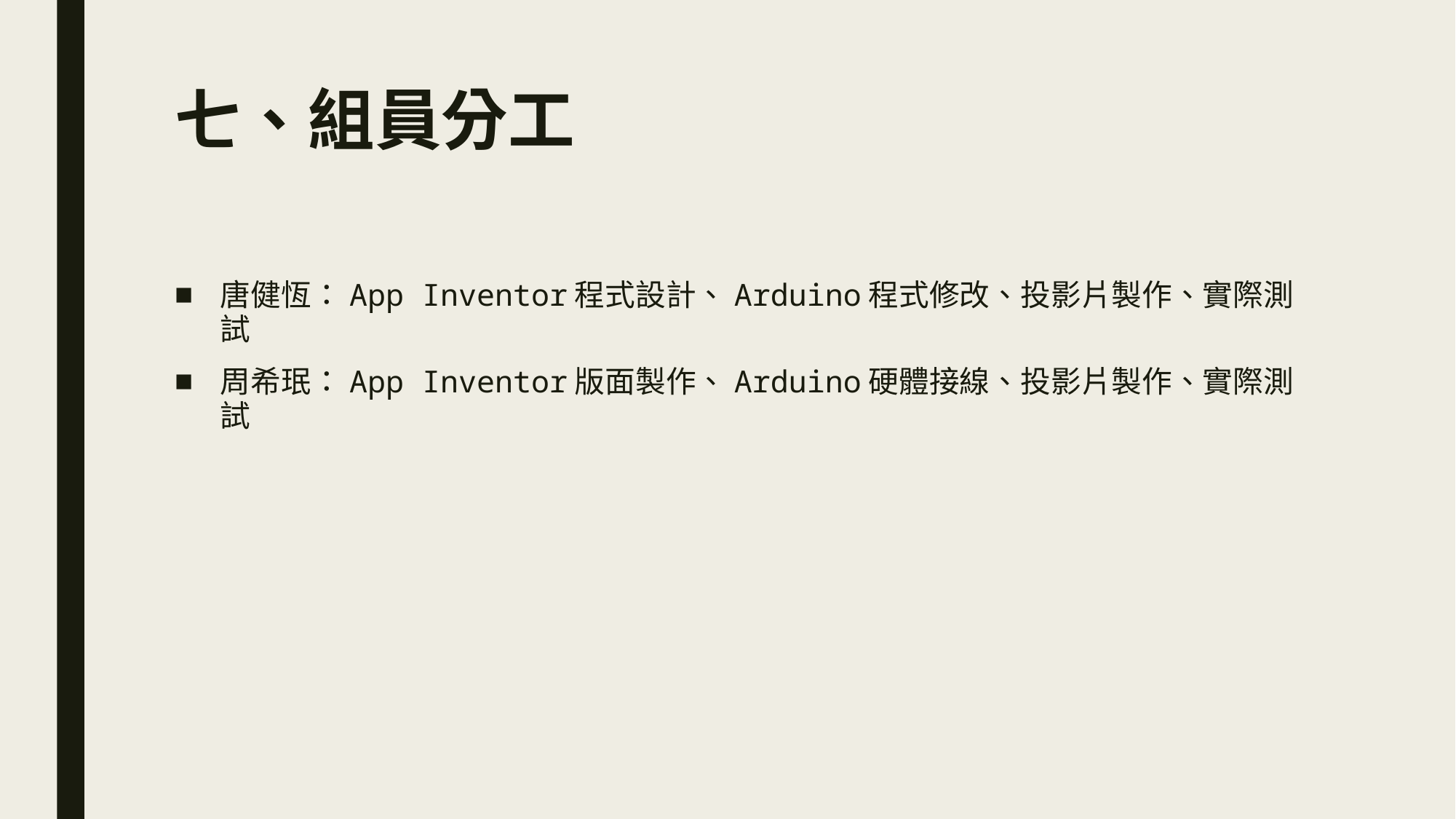

# 七、組員分工
唐健恆：App Inventor程式設計、Arduino程式修改、投影片製作、實際測試
周希珉：App Inventor版面製作、Arduino硬體接線、投影片製作、實際測試